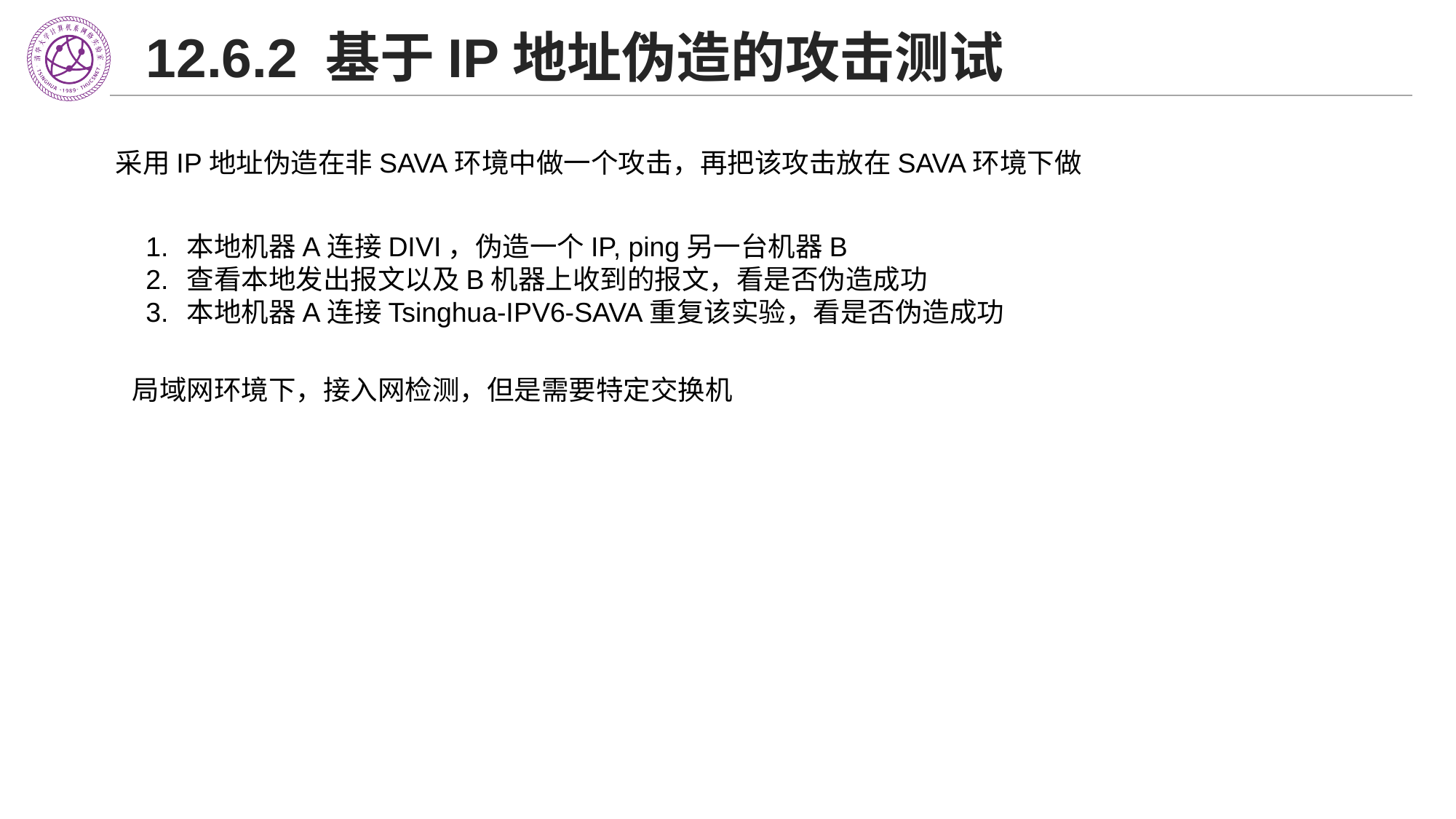

# 12.6.2 基于IP地址伪造的攻击测试
采用IP地址伪造在非SAVA环境中做一个攻击，再把该攻击放在SAVA环境下做
本地机器A连接DIVI，伪造一个IP, ping另一台机器B
查看本地发出报文以及B机器上收到的报文，看是否伪造成功
本地机器A连接Tsinghua-IPV6-SAVA重复该实验，看是否伪造成功
局域网环境下，接入网检测，但是需要特定交换机